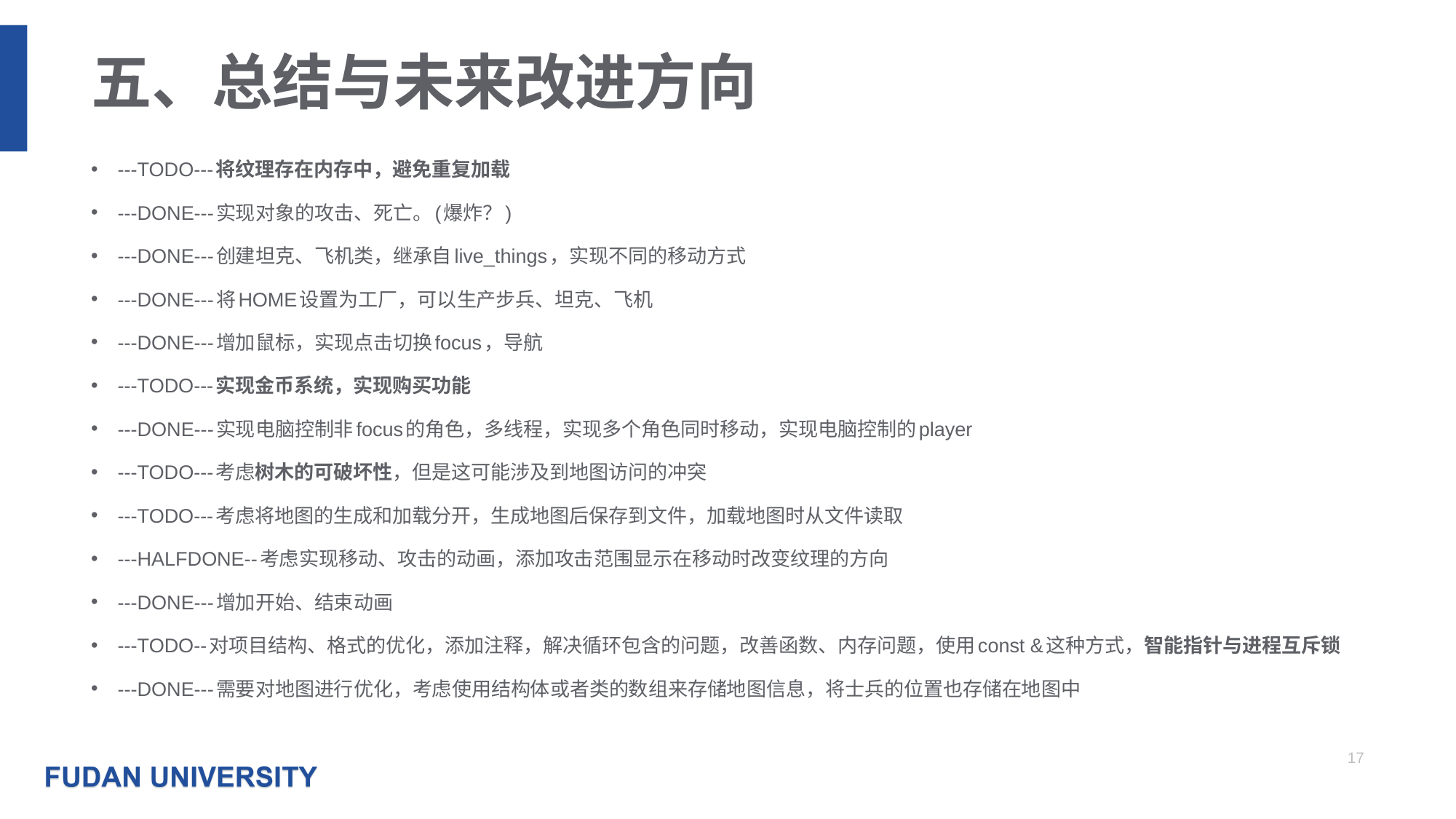

# 五、总结与未来改进方向
---TODO---将纹理存在内存中，避免重复加载
---DONE---实现对象的攻击、死亡。(爆炸？)
---DONE---创建坦克、飞机类，继承自live_things，实现不同的移动方式
---DONE---将HOME设置为工厂，可以生产步兵、坦克、飞机
---DONE---增加鼠标，实现点击切换focus，导航
---TODO---实现金币系统，实现购买功能
---DONE---实现电脑控制非focus的角色，多线程，实现多个角色同时移动，实现电脑控制的player
---TODO---考虑树木的可破坏性，但是这可能涉及到地图访问的冲突
---TODO---考虑将地图的生成和加载分开，生成地图后保存到文件，加载地图时从文件读取
---HALFDONE--考虑实现移动、攻击的动画，添加攻击范围显示在移动时改变纹理的方向
---DONE---增加开始、结束动画
---TODO--对项目结构、格式的优化，添加注释，解决循环包含的问题，改善函数、内存问题，使用const &这种方式，智能指针与进程互斥锁
---DONE---需要对地图进行优化，考虑使用结构体或者类的数组来存储地图信息，将士兵的位置也存储在地图中

17